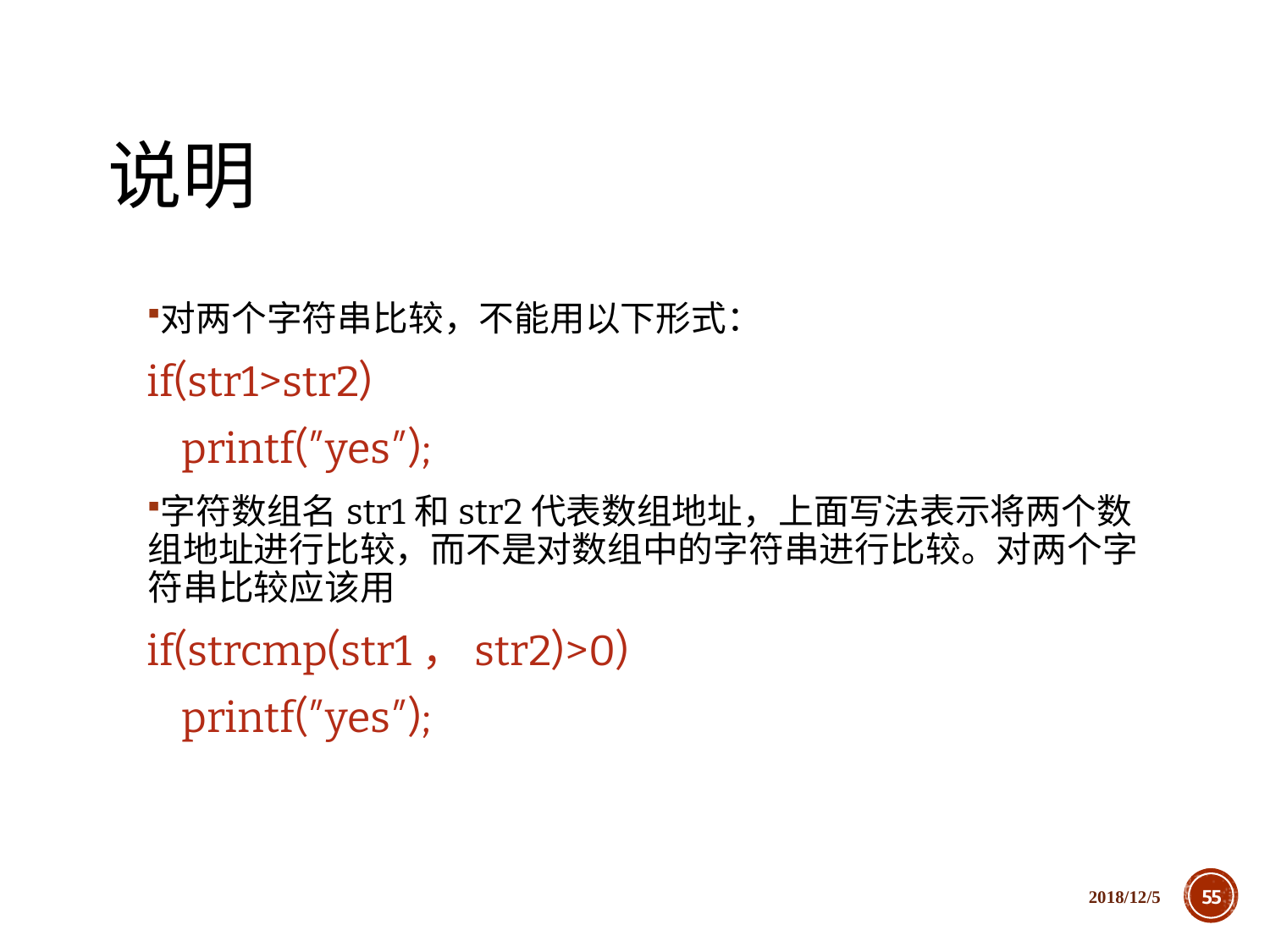

# 说明

对两个字符串比较，不能用以下形式：
if(str1>str2)
	    printf(″yes″);
字符数组名str1和str2代表数组地址，上面写法表示将两个数组地址进行比较，而不是对数组中的字符串进行比较。对两个字符串比较应该用
if(strcmp(str1，str2)>0)
	    printf(″yes″);

2018/12/5
55